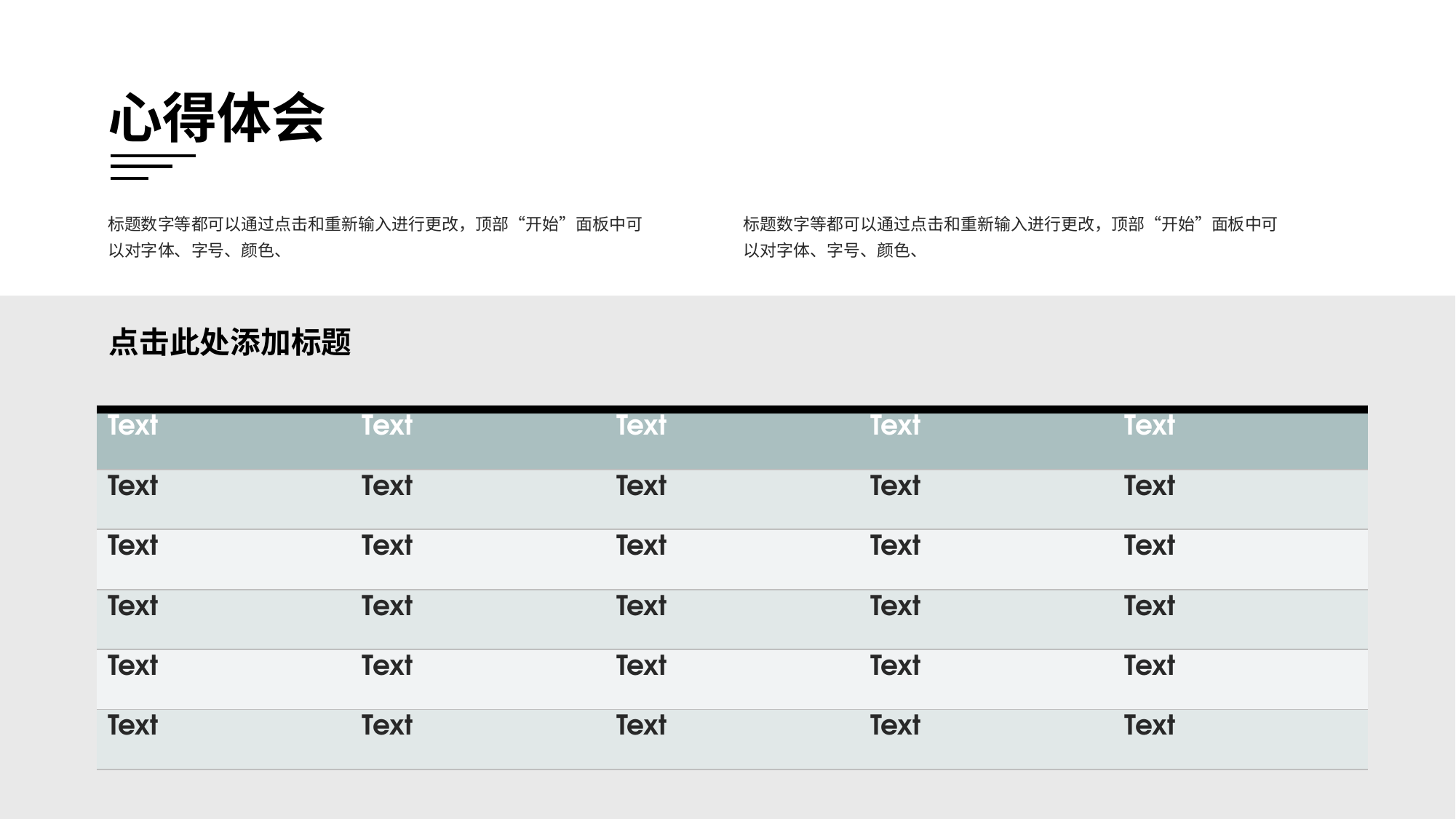

心得体会
标题数字等都可以通过点击和重新输入进行更改，顶部“开始”面板中可以对字体、字号、颜色、
标题数字等都可以通过点击和重新输入进行更改，顶部“开始”面板中可以对字体、字号、颜色、
点击此处添加标题
| Text | Text | Text | Text | Text |
| --- | --- | --- | --- | --- |
| Text | Text | Text | Text | Text |
| Text | Text | Text | Text | Text |
| Text | Text | Text | Text | Text |
| Text | Text | Text | Text | Text |
| Text | Text | Text | Text | Text |